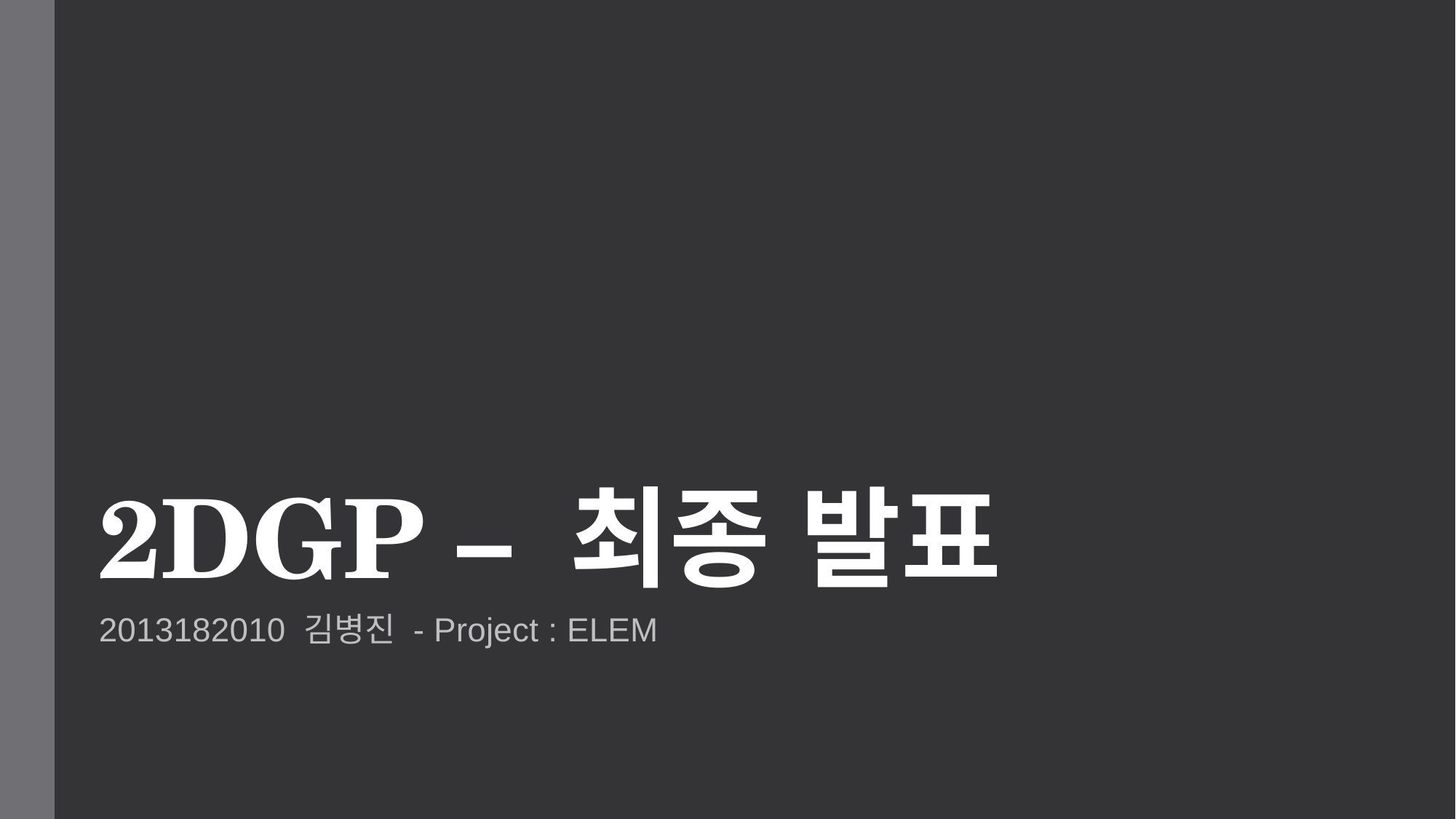

# 2DGP – 최종 발표
2013182010 김병진 - Project : ELEM